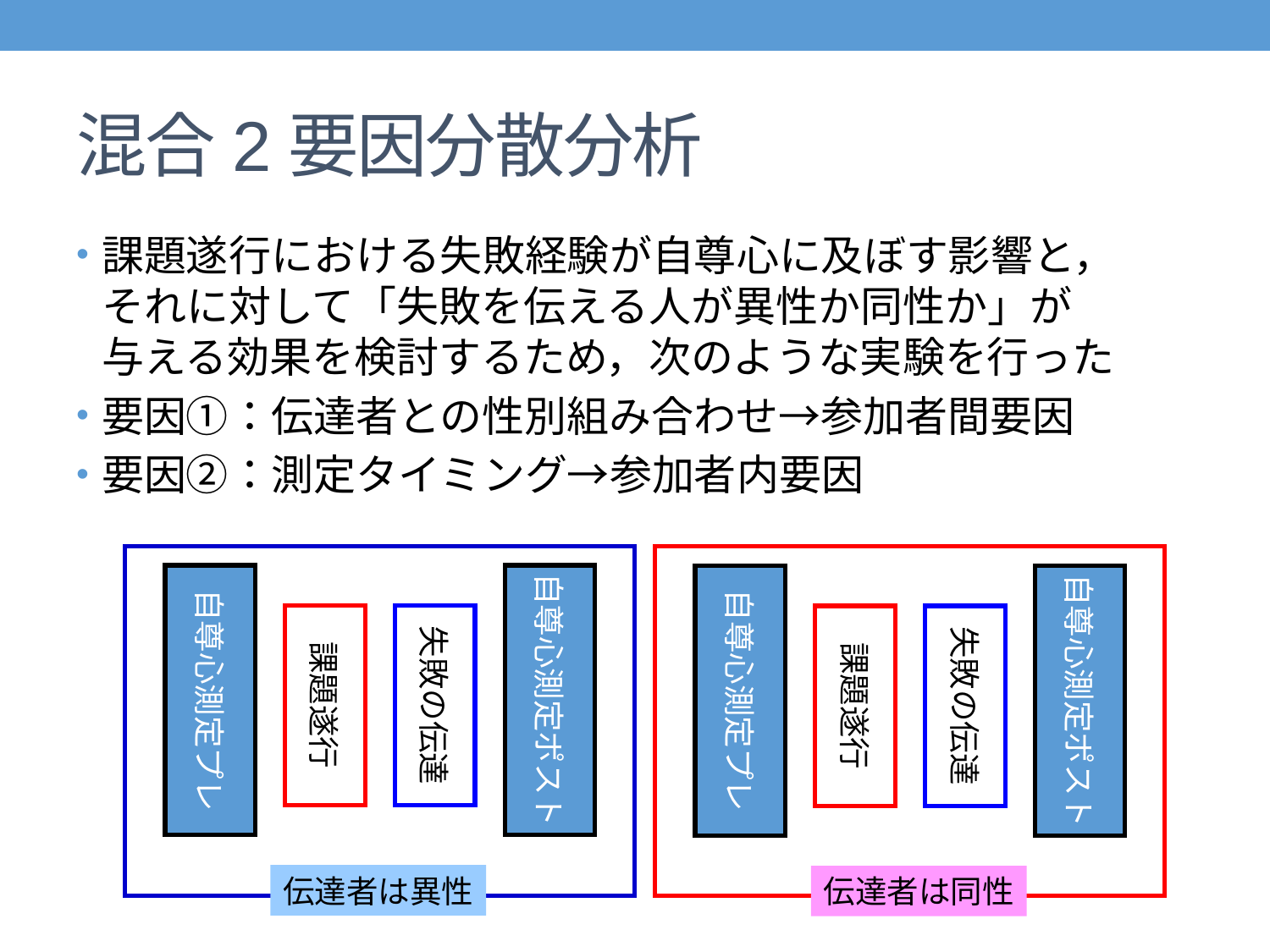

# 混合2要因分散分析
課題遂行における失敗経験が自尊心に及ぼす影響と，
それに対して「失敗を伝える人が異性か同性か」が
与える効果を検討するため，次のような実験を行った
要因①：伝達者との性別組み合わせ→参加者間要因
要因②：測定タイミング→参加者内要因

自尊心測定プレ
自尊心測定ポスト
自尊心測定プレ
自尊心測定ポスト
課題遂行
失敗の伝達
課題遂行
失敗の伝達
伝達者は異性
伝達者は同性